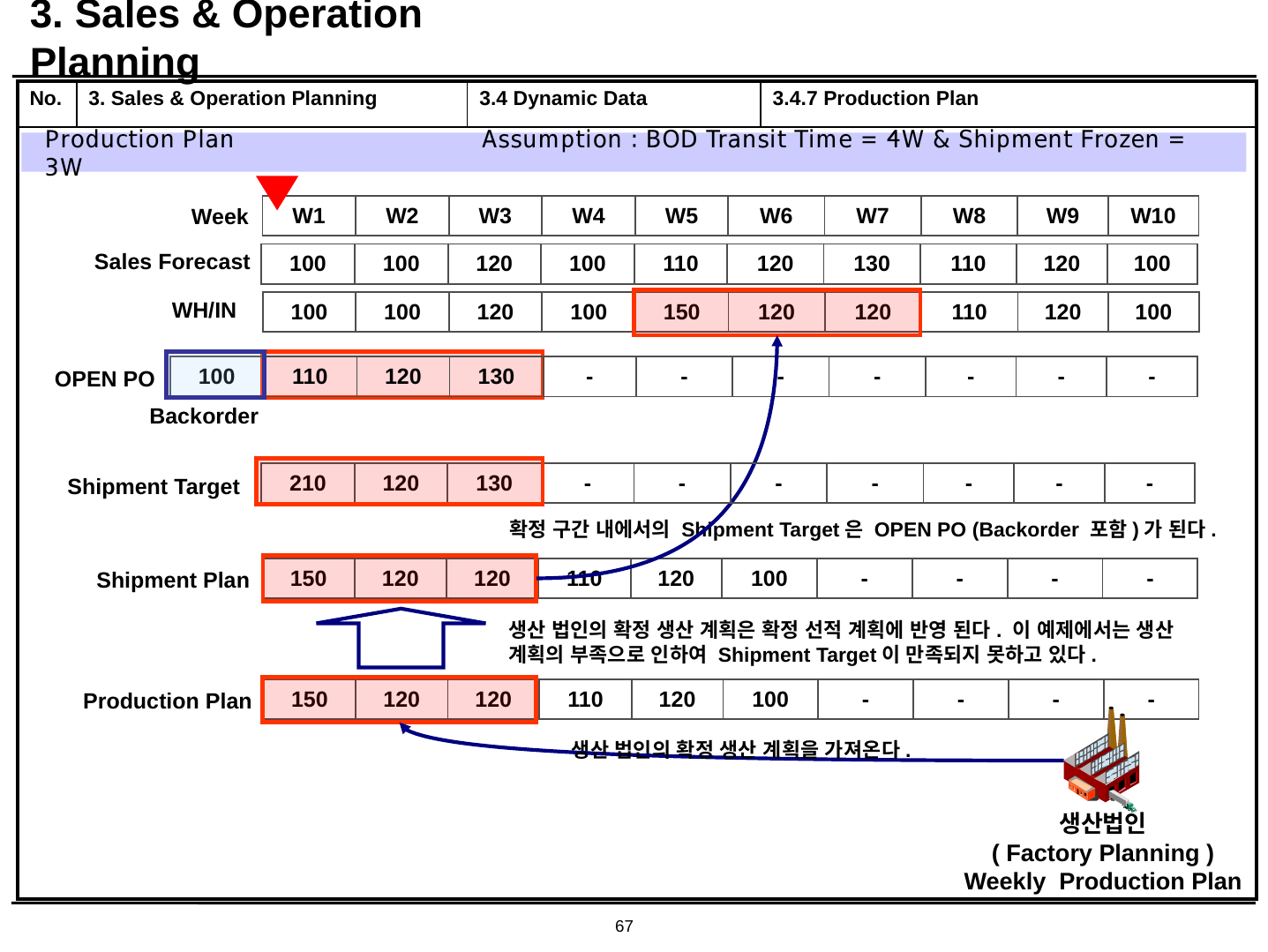

# 3. Sales & Operation Planning
| No. | 3. Sales & Operation Planning | 3.4 Dynamic Data | 3.4.7 Production Plan |
| --- | --- | --- | --- |
|  |  |  |  |
Production Plan                                   Assumption : BOD Transit Time = 4W & Shipment Frozen = 3W

| W1 | W2 | W3 | W4 | W5 | W6 | W7 | W8 | W9 | W10 |
| --- | --- | --- | --- | --- | --- | --- | --- | --- | --- |
Week
Sales Forecast
| 100 | 100 | 120 | 100 | 110 | 120 | 130 | 110 | 120 | 100 |
| --- | --- | --- | --- | --- | --- | --- | --- | --- | --- |
WH/IN

| 100 | 100 | 120 | 100 | 150 | 120 | 120 | 110 | 120 | 100 |
| --- | --- | --- | --- | --- | --- | --- | --- | --- | --- |

| 100 | 110 | 120 | 130 | - | - | - | - | - | - | - |
| --- | --- | --- | --- | --- | --- | --- | --- | --- | --- | --- |
OPEN PO
Backorder

| 210 | 120 | 130 | - | - | - | - | - | - | - |
| --- | --- | --- | --- | --- | --- | --- | --- | --- | --- |
Shipment Target
확정 구간 내에서의 Shipment Target은 OPEN PO (Backorder 포함)가 된다.

| 150 | 120 | 120 | 110 | 120 | 100 | - | - | - | - |
| --- | --- | --- | --- | --- | --- | --- | --- | --- | --- |
Shipment Plan

생산 법인의 확정 생산 계획은 확정 선적 계획에 반영 된다. 이 예제에서는 생산 계획의 부족으로 인하여 Shipment Target이 만족되지 못하고 있다.

| 150 | 120 | 120 | 110 | 120 | 100 | - | - | - | - |
| --- | --- | --- | --- | --- | --- | --- | --- | --- | --- |
Production Plan

생산 법인의 확정 생산 계획을 가져온다.

생산법인
( Factory Planning )
Weekly  Production Plan

67